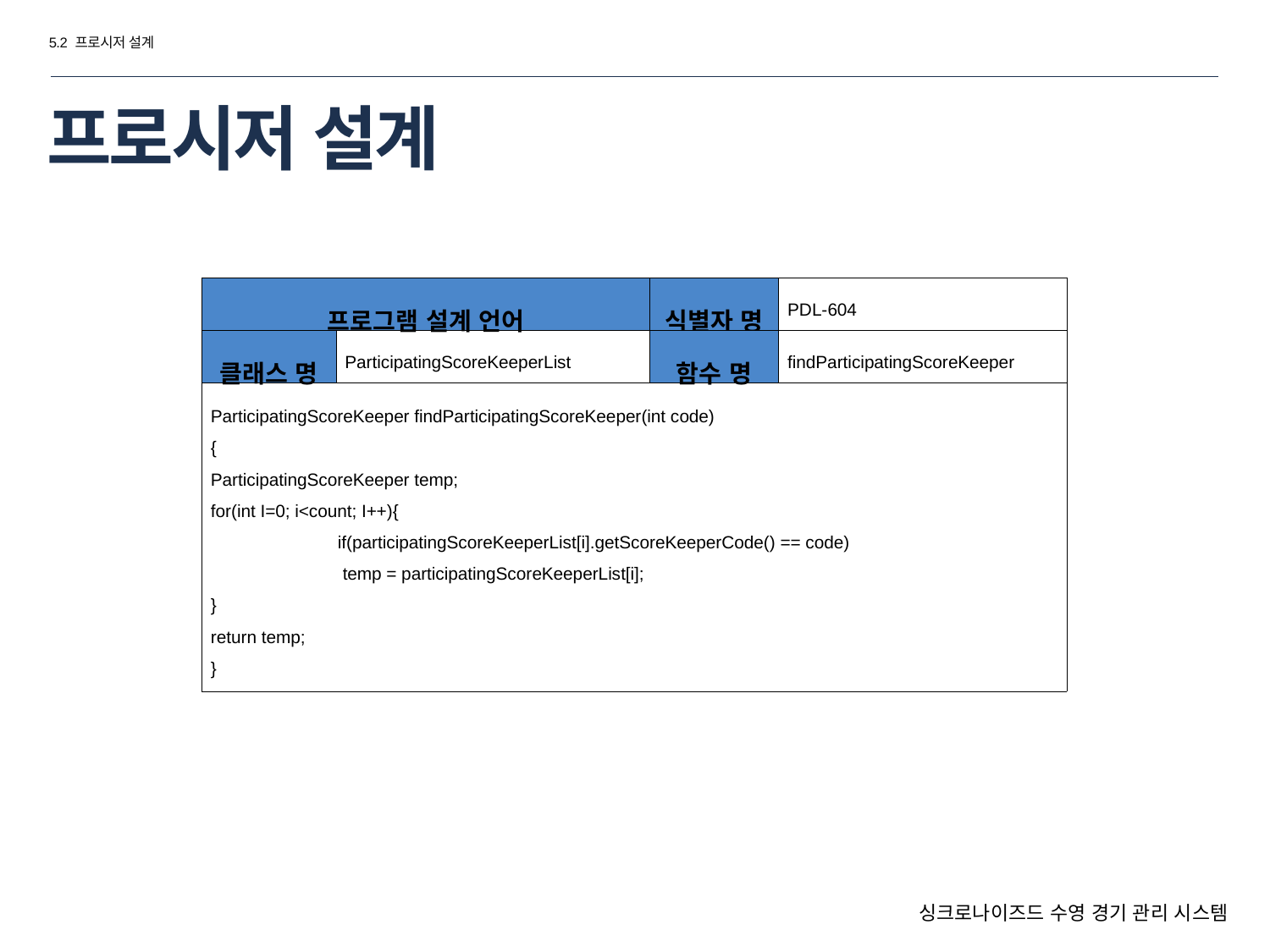

5.2 프로시저 설계
# 프로시저 설계
| 프로그램 설계 언어 |  | 식별자 명 | PDL-604 |
| --- | --- | --- | --- |
| 클래스 명 | ParticipatingScoreKeeperList | 함수 명 | findParticipatingScoreKeeper |
| ParticipatingScoreKeeper findParticipatingScoreKeeper(int code) { ParticipatingScoreKeeper temp; for(int I=0; i<count; I++){ if(participatingScoreKeeperList[i].getScoreKeeperCode() == code) temp = participatingScoreKeeperList[i]; } return temp; } |  |  |  |
싱크로나이즈드 수영 경기 관리 시스템